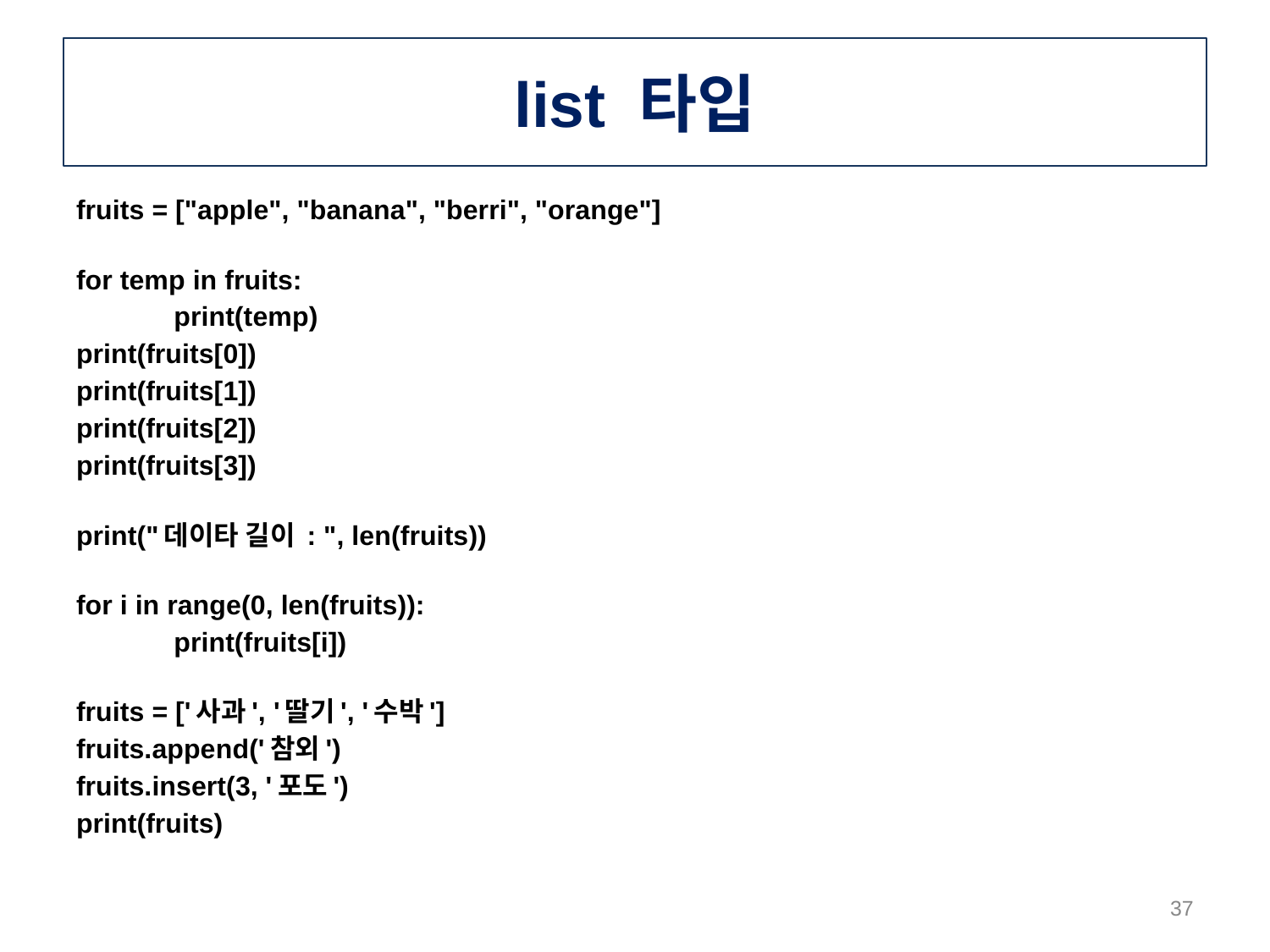

# list 타입
fruits = ["apple", "banana", "berri", "orange"]
for temp in fruits:
	print(temp)
print(fruits[0])
print(fruits[1])
print(fruits[2])
print(fruits[3])
print("데이타 길이 : ", len(fruits))
for i in range(0, len(fruits)):
	print(fruits[i])
fruits = ['사과', '딸기', '수박']
fruits.append('참외')
fruits.insert(3, '포도')
print(fruits)
37